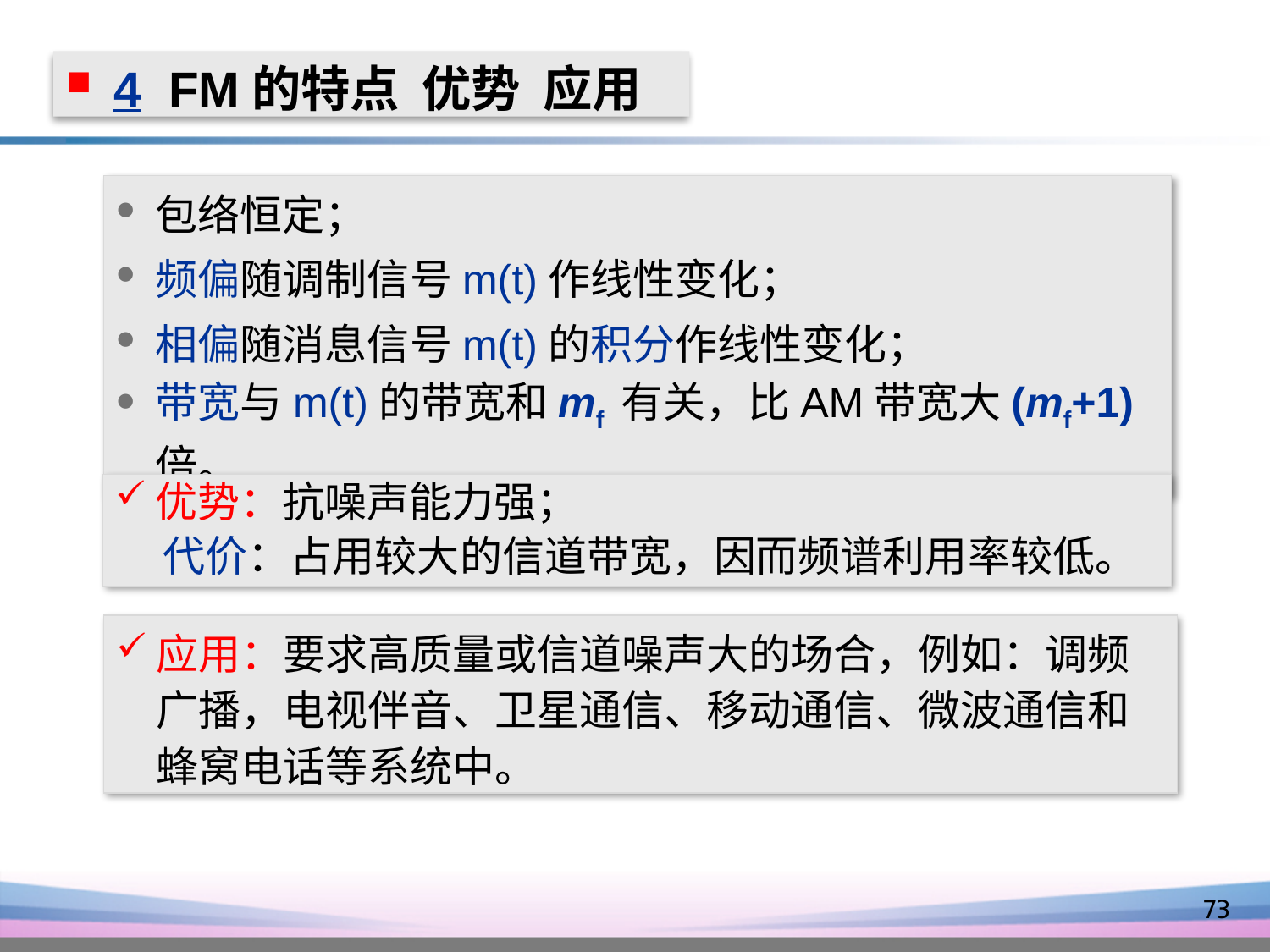

4  FM的特点  优势  应用
包络恒定；
频偏随调制信号m(t)作线性变化；
相偏随消息信号m(t)的积分作线性变化；
带宽与m(t)的带宽和mf 有关，比AM带宽大(mf+1) 倍。
优势：抗噪声能力强；
     代价：占用较大的信道带宽，因而频谱利用率较低。
应用：要求高质量或信道噪声大的场合，例如：调频广播，电视伴音、卫星通信、移动通信、微波通信和蜂窝电话等系统中。
73